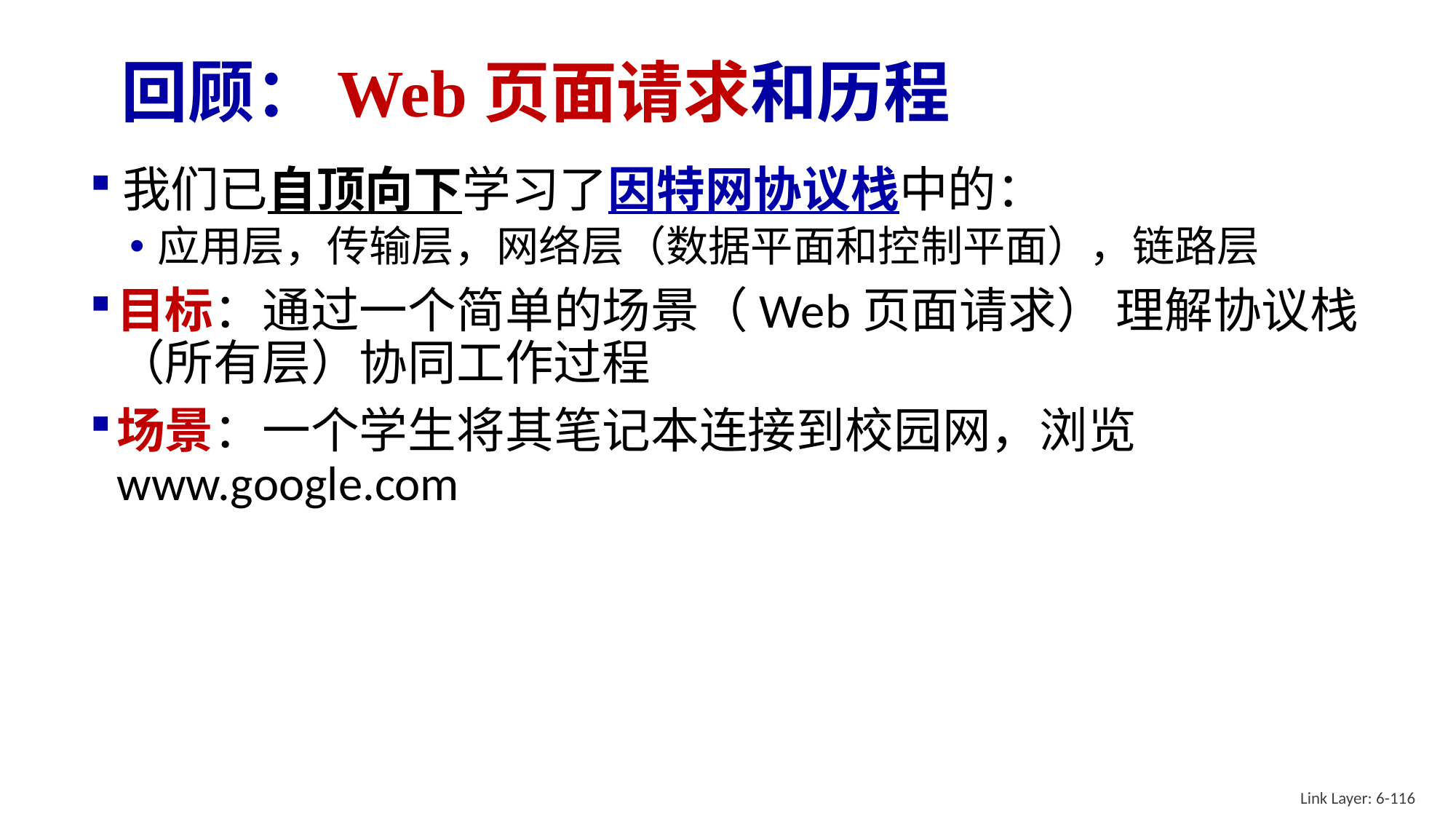

# 回顾：Web页面请求和历程
我们已自顶向下学习了因特网协议栈中的：
应用层，传输层，网络层（数据平面和控制平面），链路层
目标：通过一个简单的场景（Web页面请求） 理解协议栈（所有层）协同工作过程
场景：一个学生将其笔记本连接到校园网，浏览 www.google.com

Link Layer: 6-116